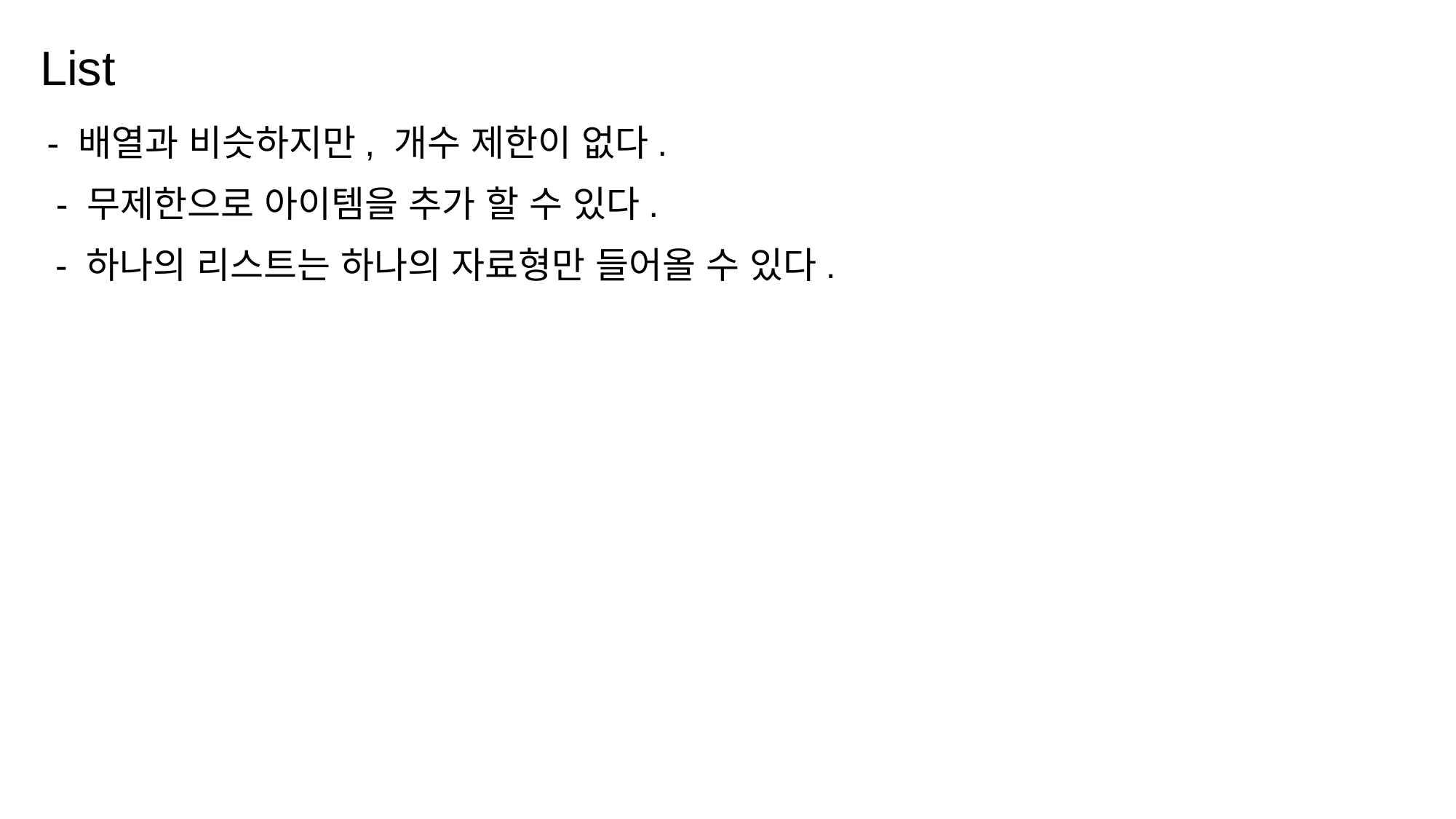

List
나눔스퀘어OTF ExtraBold
- 배열과 비슷하지만, 개수 제한이 없다.
나눔스퀘어OTF Bold
- 무제한으로 아이템을 추가 할 수 있다.
나눔스퀘어OTF
- 하나의 리스트는 하나의 자료형만 들어올 수 있다.
나눔스퀘어 Light
나눔스퀘어 Light
나눔스퀘어OTF